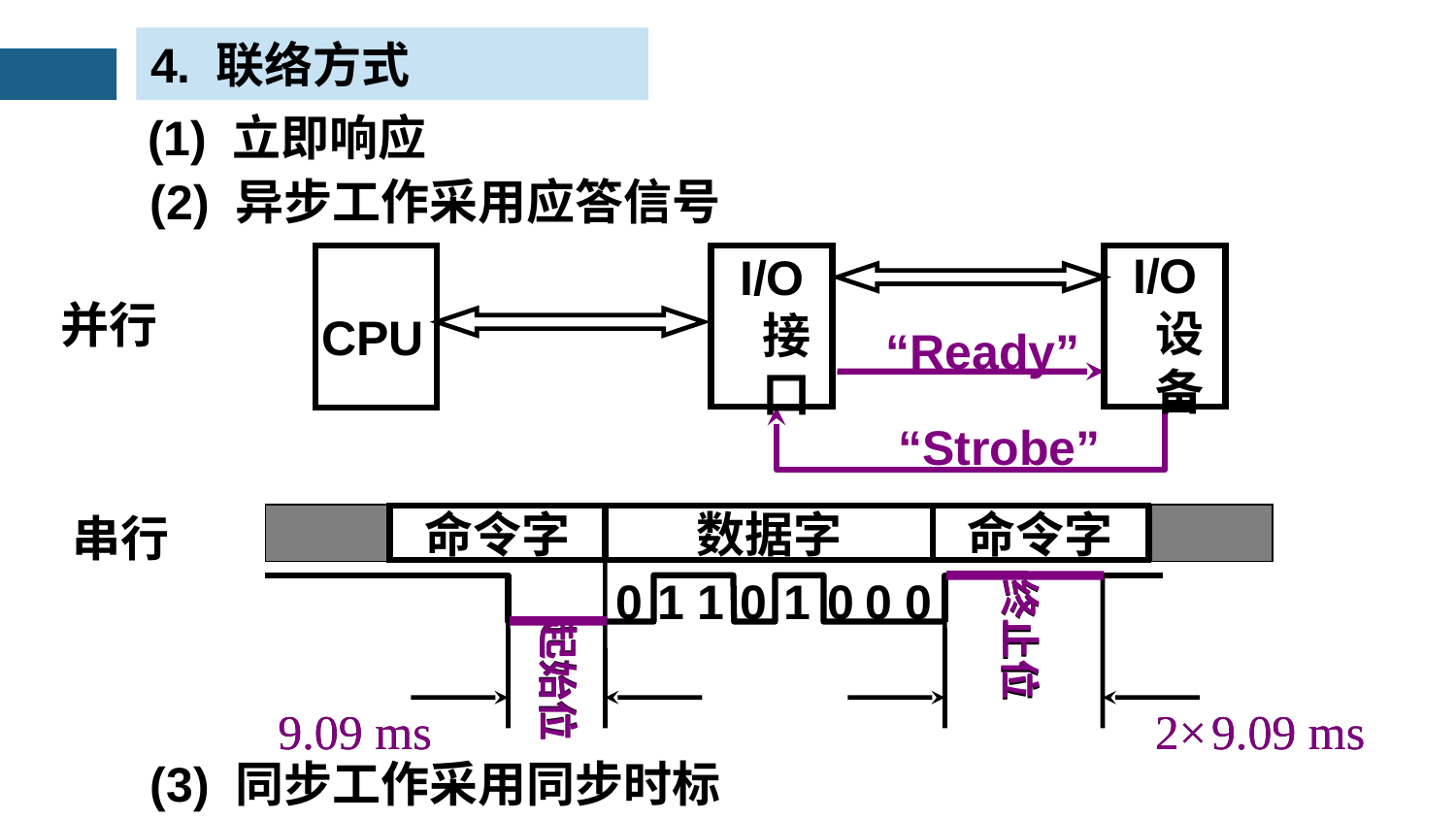

4. 联络方式
(1) 立即响应
(2) 异步工作采用应答信号
I/O
 设
 备

I/O
 接
 口

CPU

并行
“Ready”

“Strobe”
串行

命令字
数据字
命令字

0
1
1
0
1
0
0
0

终止位

起始位

2× 9.09 ms
9.09 ms

终止位

起始位

9.09 ms
2× 9.09 ms
(3) 同步工作采用同步时标